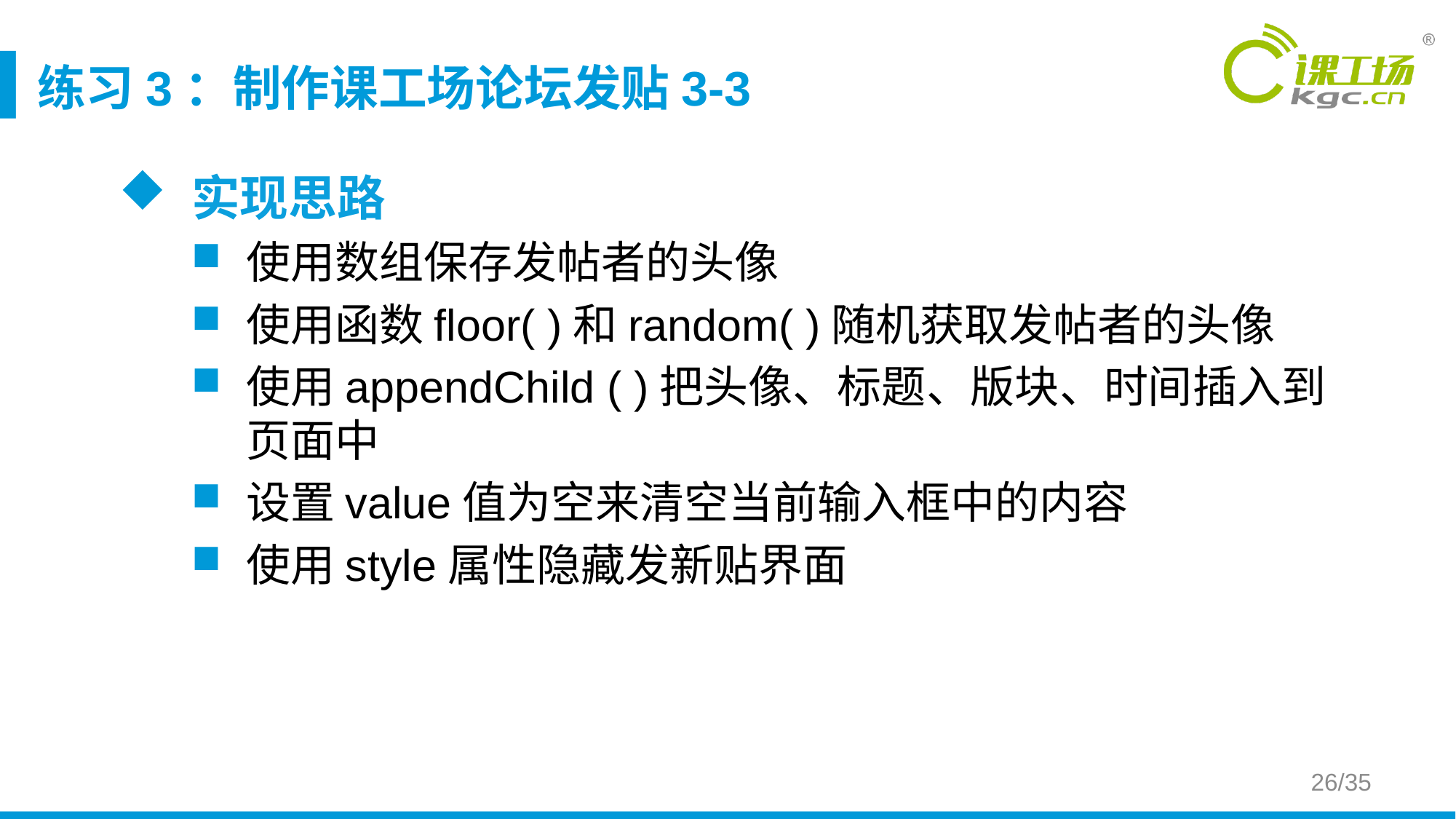

# 练习3：制作课工场论坛发贴3-3
实现思路
使用数组保存发帖者的头像
使用函数floor( )和random( )随机获取发帖者的头像
使用appendChild ( )把头像、标题、版块、时间插入到页面中
设置value值为空来清空当前输入框中的内容
使用style属性隐藏发新贴界面
26/35